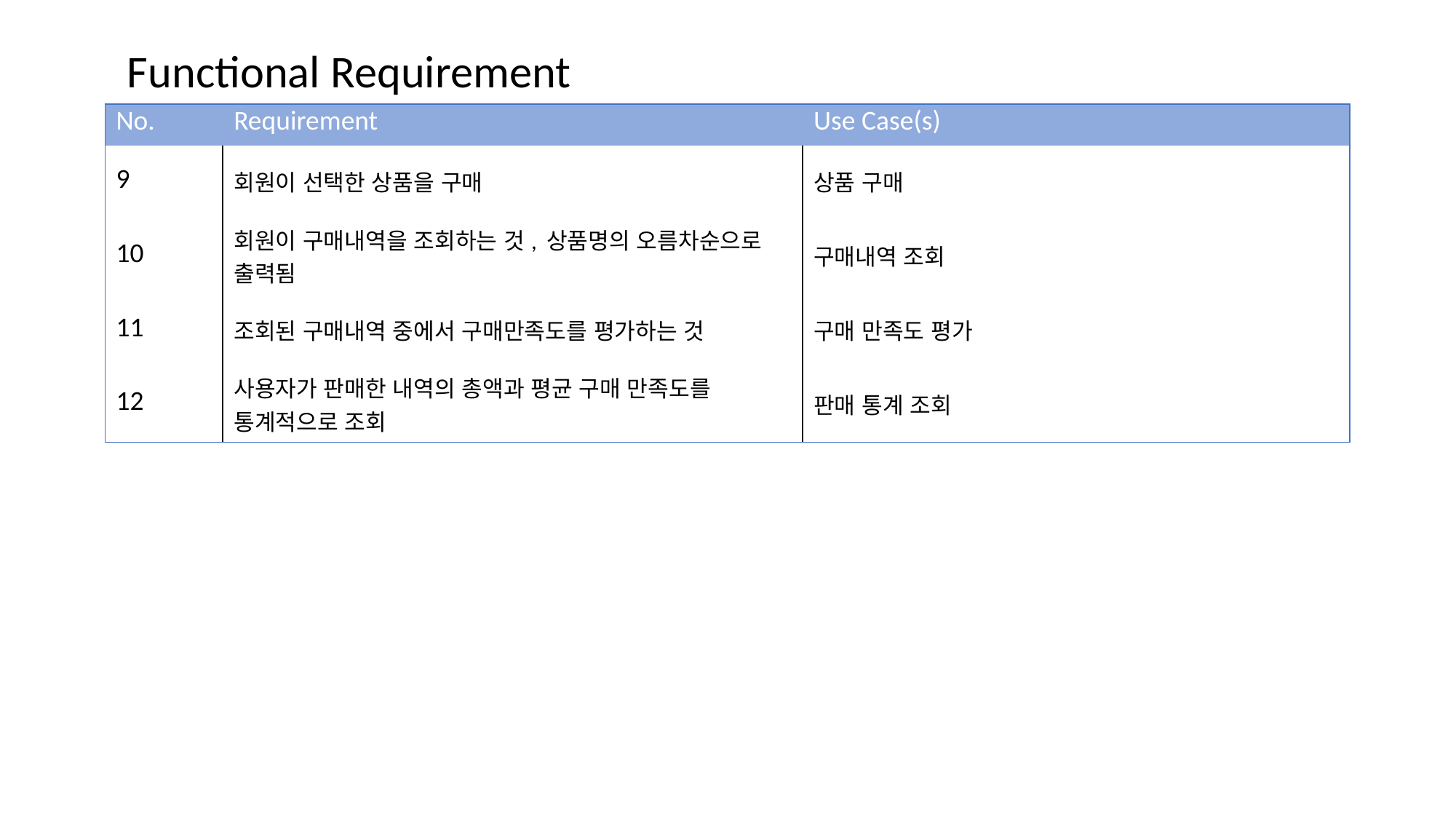

Functional Requirement
| No. | Requirement | Use Case(s) |
| --- | --- | --- |
| 9 | 회원이 선택한 상품을 구매 | 상품 구매 |
| 10 | 회원이 구매내역을 조회하는 것, 상품명의 오름차순으로 출력됨 | 구매내역 조회 |
| 11 | 조회된 구매내역 중에서 구매만족도를 평가하는 것 | 구매 만족도 평가 |
| 12 | 사용자가 판매한 내역의 총액과 평균 구매 만족도를 통계적으로 조회 | 판매 통계 조회 |